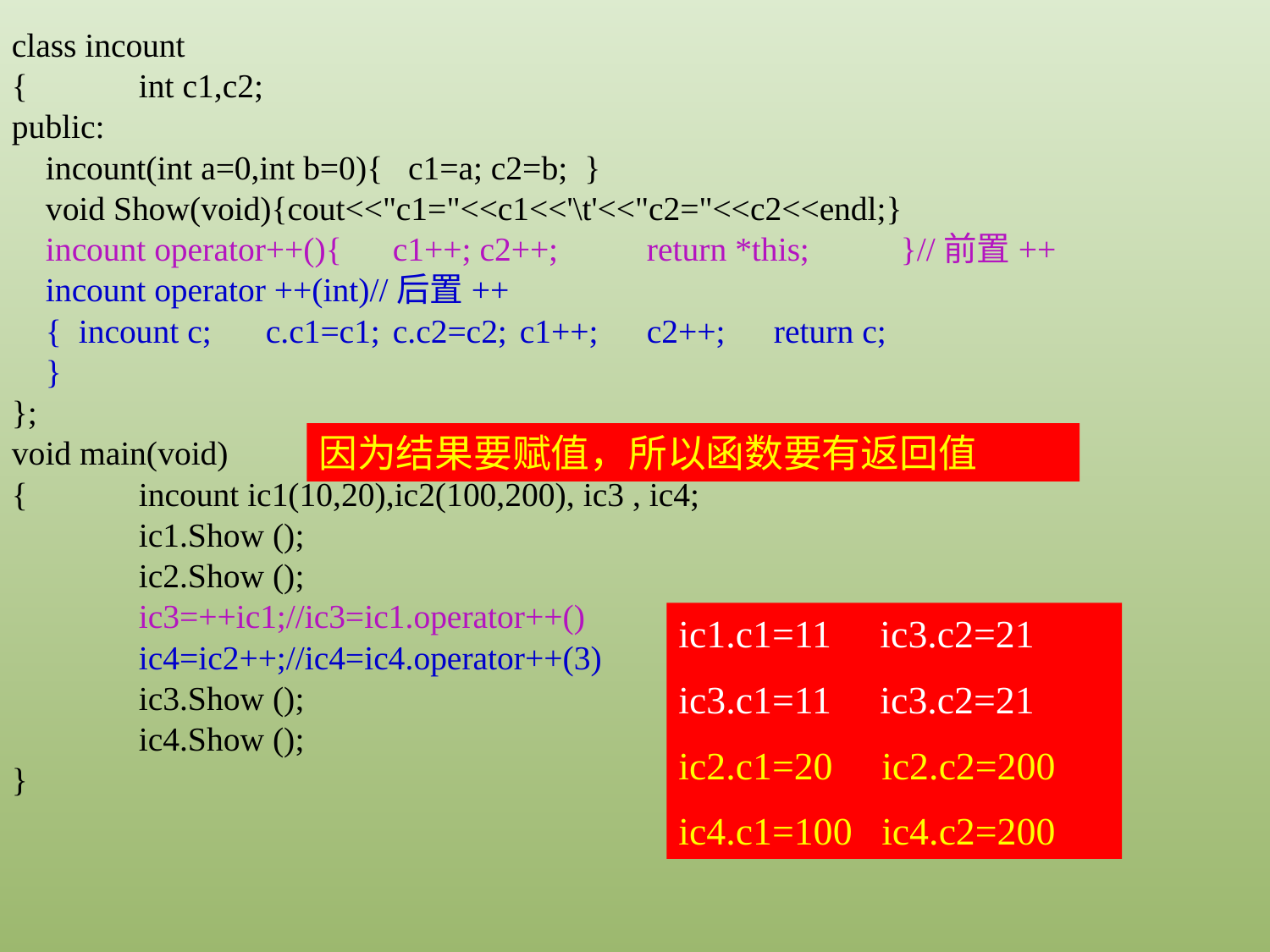

class incount
{	int c1,c2;
public:
    incount(int a=0,int b=0){   c1=a; c2=b;  }
    void Show(void){cout<<"c1="<<c1<<'\t'<<"c2="<<c2<<endl;}
    incount operator++(){	c1++; c2++;	return *this;	}//前置++
    incount operator ++(int)//后置++
    {  incount c;	c.c1=c1; 	c.c2=c2; 	c1++;	c2++;	return c;
    }
};
void main(void)
{	incount ic1(10,20),ic2(100,200), ic3 , ic4;
	ic1.Show ();
	ic2.Show ();
	ic3=++ic1;//ic3=ic1.operator++()
	ic4=ic2++;//ic4=ic4.operator++(3)
	ic3.Show ();
	ic4.Show ();
}
因为结果要赋值，所以函数要有返回值
ic1.c1=11     ic3.c2=21
ic3.c1=11     ic3.c2=21
ic2.c1=20     ic2.c2=200
ic4.c1=100   ic4.c2=200
857